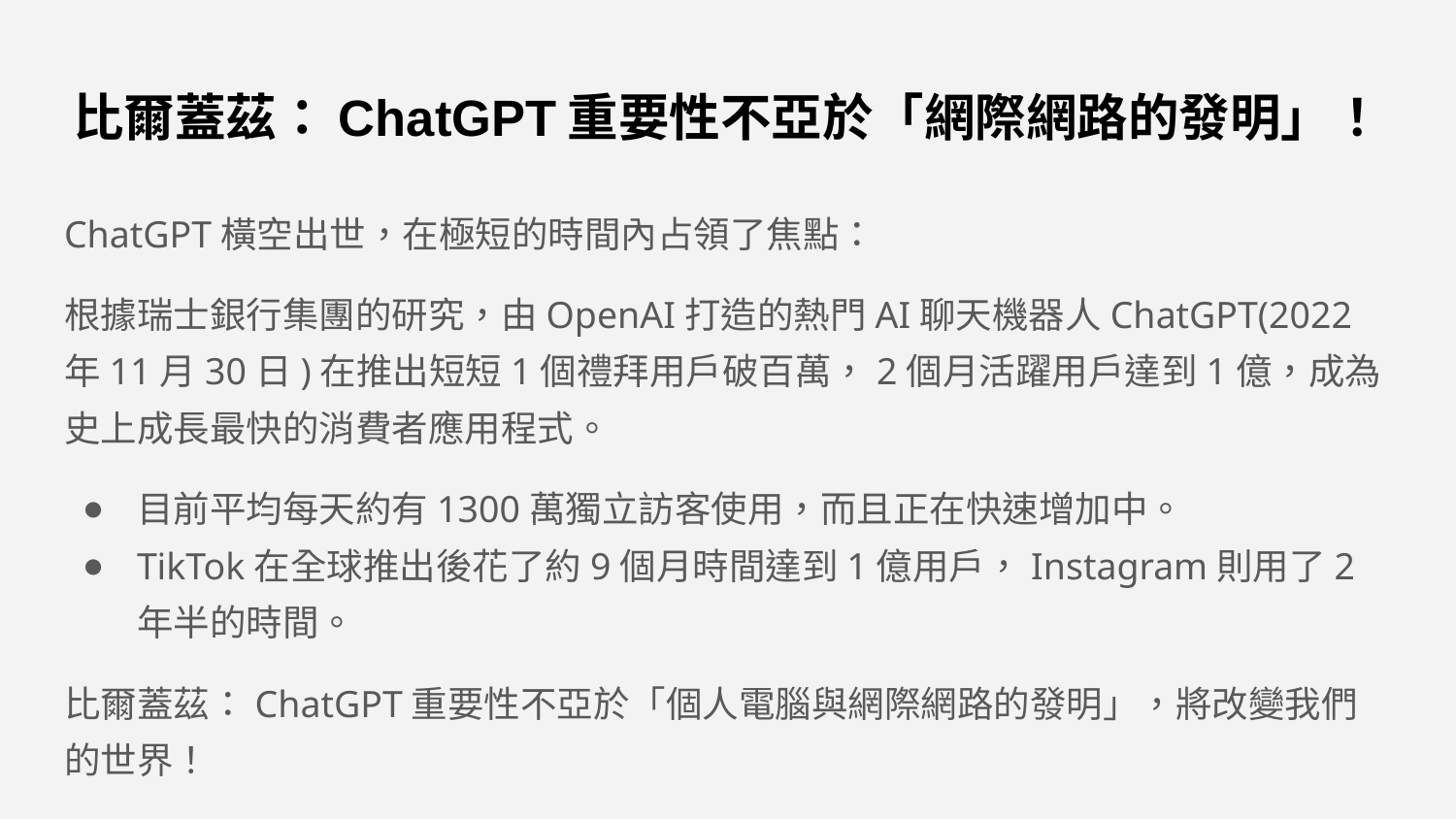

# 比爾蓋茲：ChatGPT重要性不亞於「網際網路的發明」！

ChatGPT橫空出世，在極短的時間內占領了焦點：
根據瑞士銀行集團的研究，由OpenAI打造的熱門AI聊天機器人ChatGPT(2022年11月30日)在推出短短1個禮拜用戶破百萬，2個月活躍用戶達到1億，成為史上成長最快的消費者應用程式。
目前平均每天約有1300萬獨立訪客使用，而且正在快速增加中。
TikTok在全球推出後花了約9個月時間達到1億用戶，Instagram則用了2年半的時間。
比爾蓋茲：ChatGPT重要性不亞於「個人電腦與網際網路的發明」，將改變我們的世界！